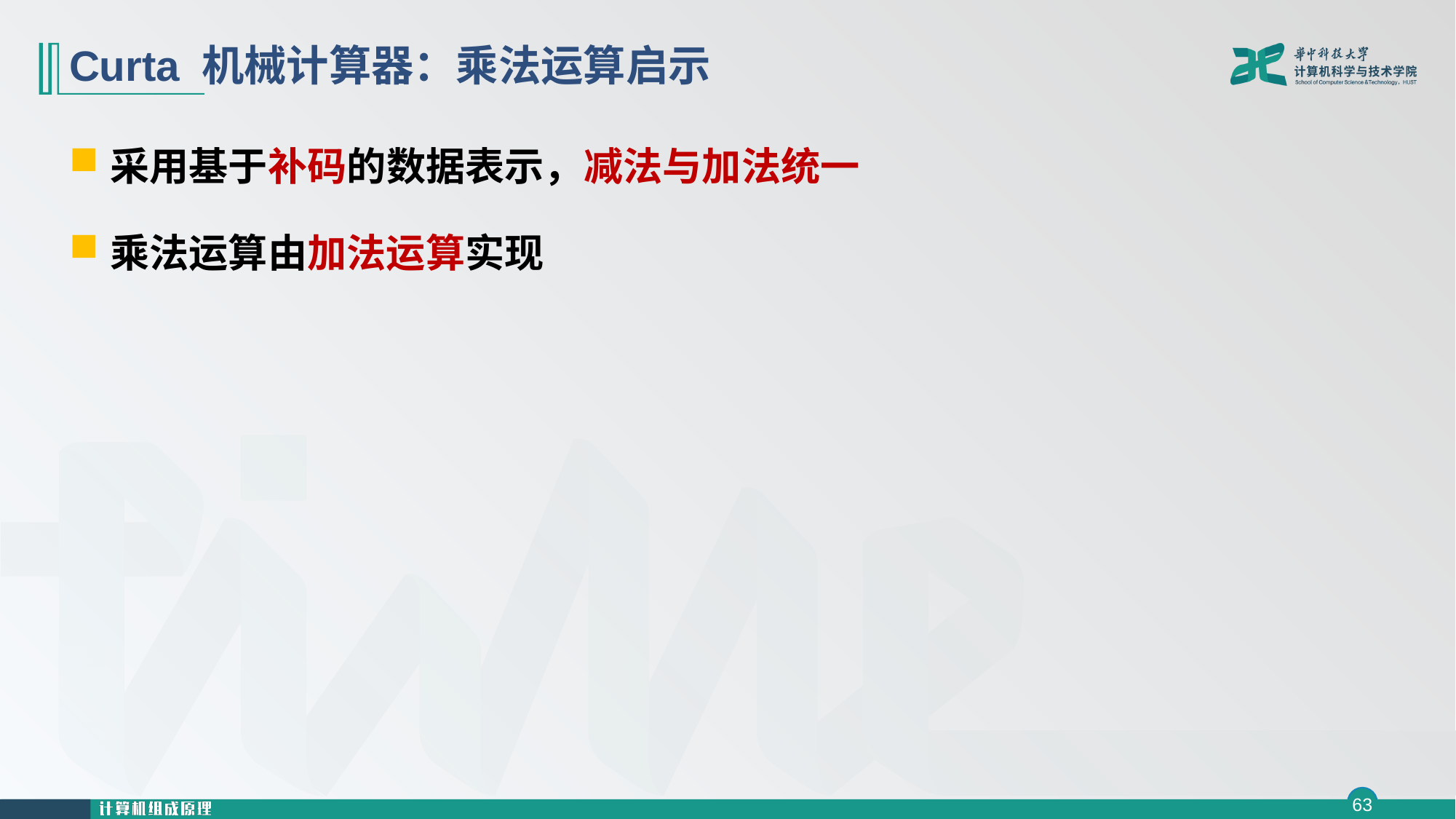

# Curta 机械计算器：乘法运算启示
采用基于补码的数据表示，减法与加法统一
乘法运算由加法运算实现